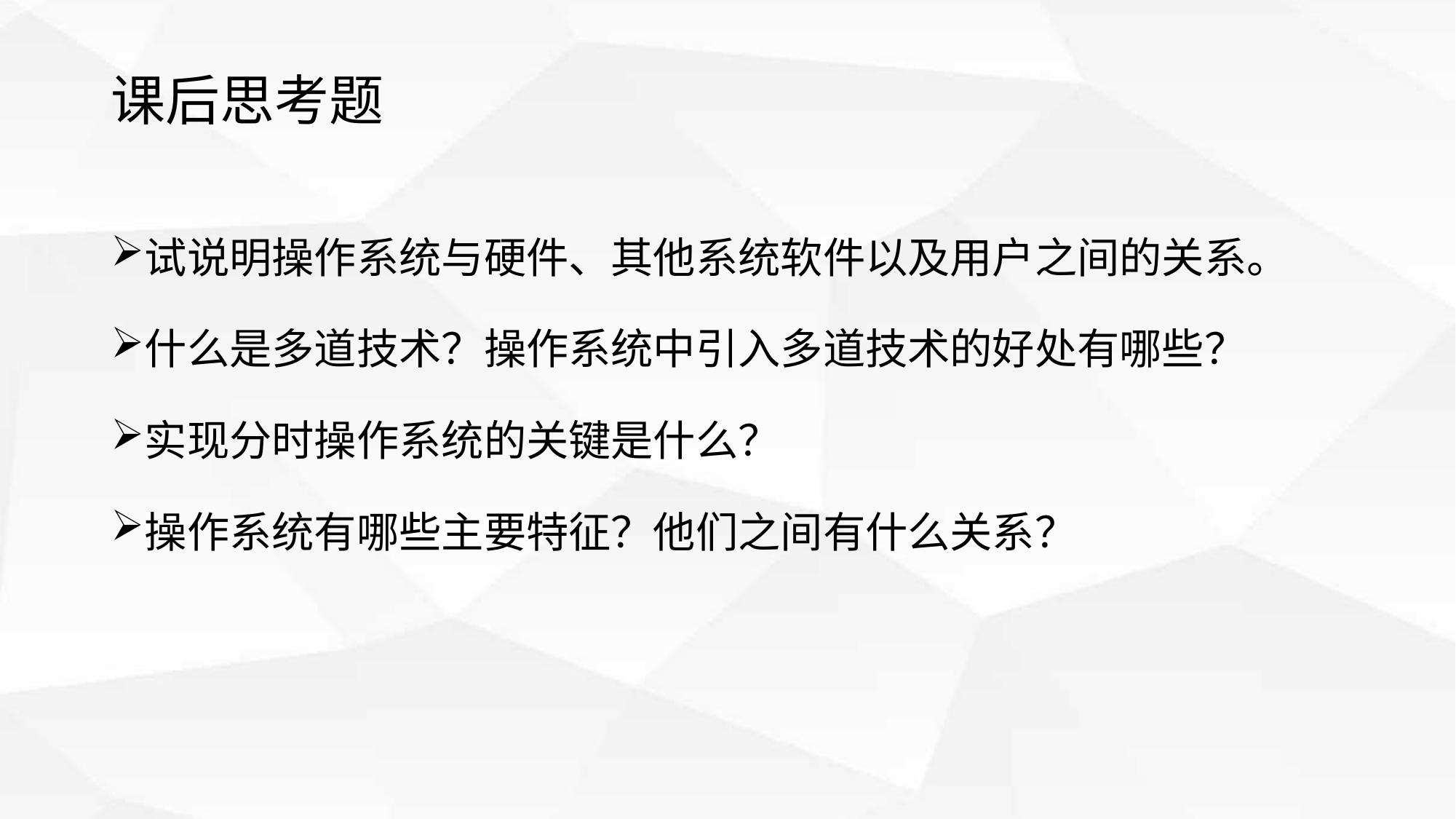

# 课后思考题
试说明操作系统与硬件、其他系统软件以及用户之间的关系。
什么是多道技术？操作系统中引入多道技术的好处有哪些？
实现分时操作系统的关键是什么？
操作系统有哪些主要特征？他们之间有什么关系？